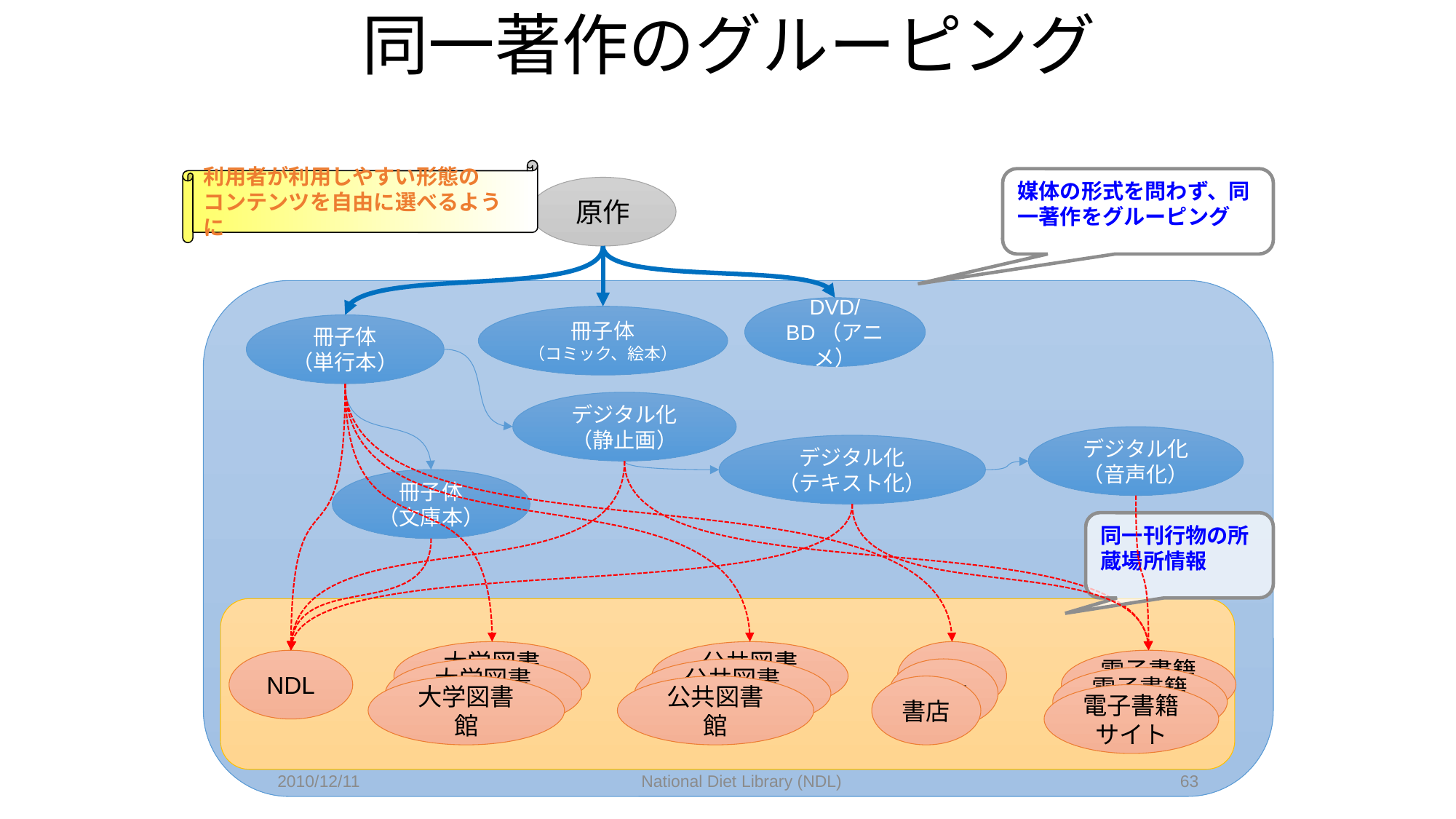

# 同一著作のグルーピング
利用者が利用しやすい形態の
コンテンツを自由に選べるように
媒体の形式を問わず、同一著作をグルーピング
原作

DVD/BD（アニメ）
冊子体
（コミック、絵本）
冊子体
（単行本）
デジタル化
（静止画）
デジタル化
（音声化）
デジタル化
（テキスト化）
冊子体
（文庫本）
同一刊行物の所蔵場所情報

大学図書館
公共図書館
書店
NDL
電子書籍サイト
大学図書館
公共図書館
書店
電子書籍サイト
大学図書館
公共図書館
書店
電子書籍サイト
2010/12/11
National Diet Library (NDL)
63